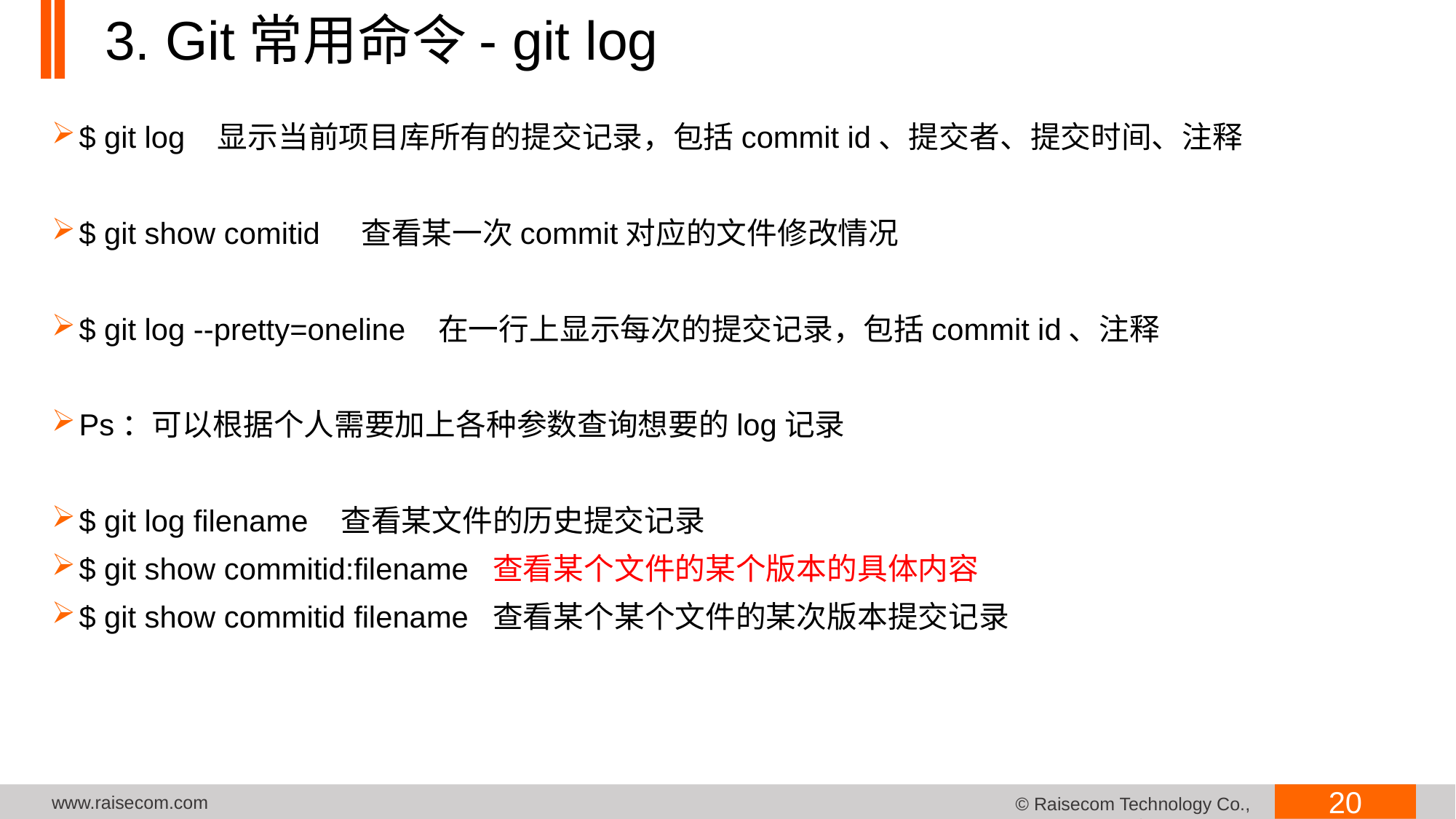

# 3. Git常用命令- git log
$ git log   显示当前项目库所有的提交记录，包括commit id、提交者、提交时间、注释

$ git show comitid    查看某一次commit对应的文件修改情况

$ git log --pretty=oneline   在一行上显示每次的提交记录，包括commit id、注释

Ps：可以根据个人需要加上各种参数查询想要的log记录

$ git log filename   查看某文件的历史提交记录
$ git show commitid:filename  查看某个文件的某个版本的具体内容
$ git show commitid filename  查看某个某个文件的某次版本提交记录